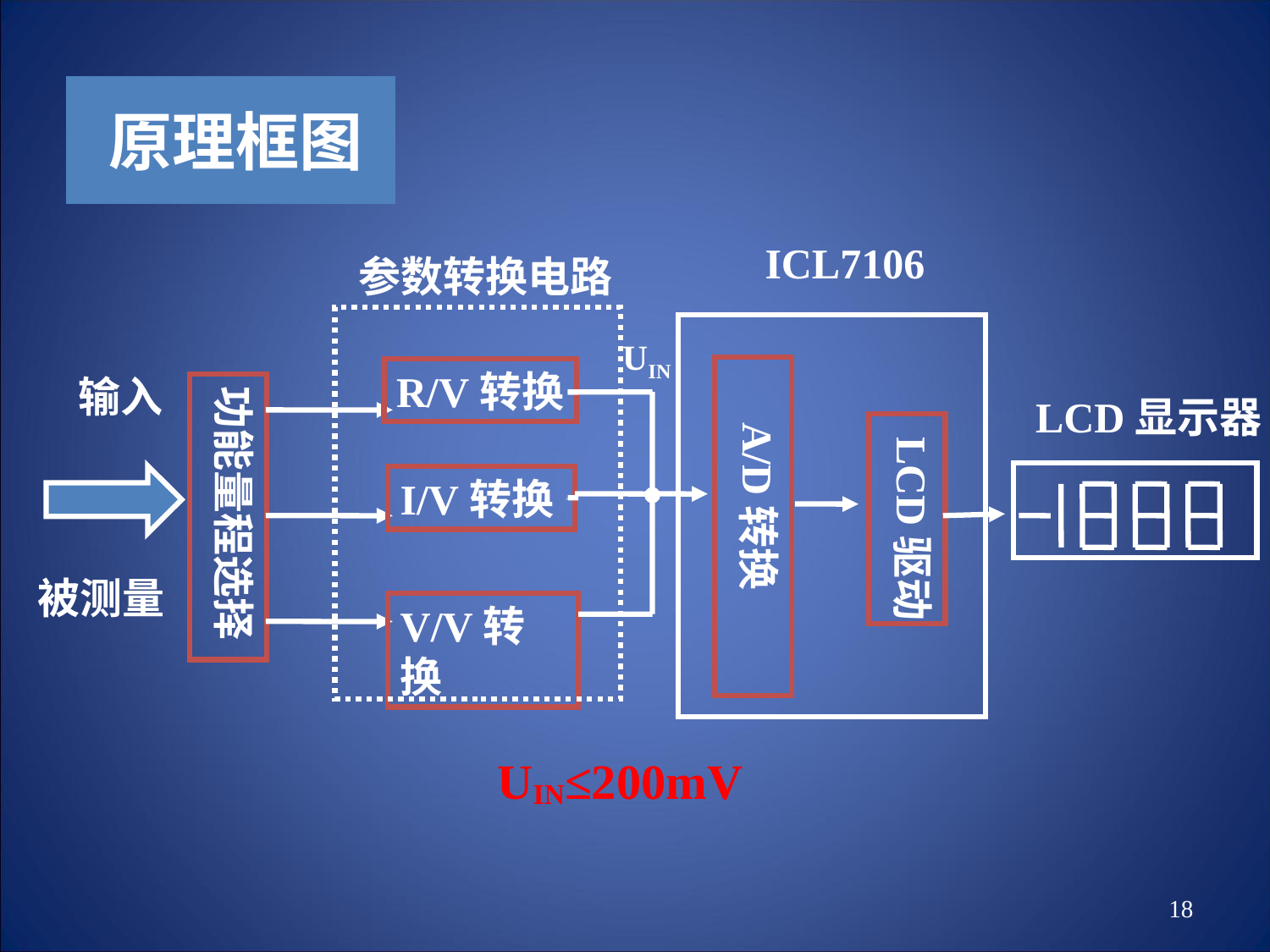

原理框图
ICL7106
参数转换电路

UIN
     A/D转换
R/V转换
输入

被测量
功能量程选择
LCD显示器

 LCD驱动
I/V转换

V/V转换

UIN≤200mV
18